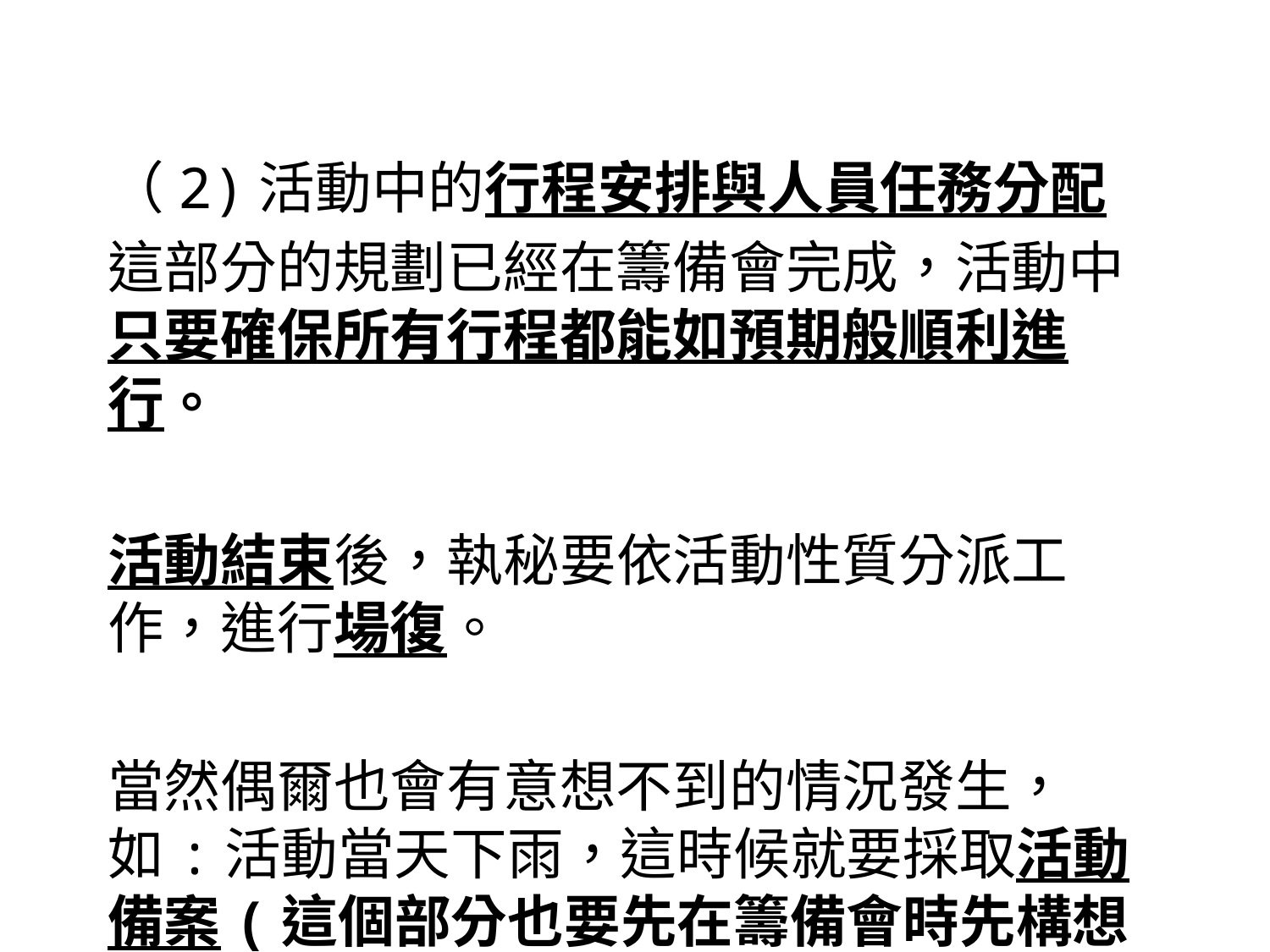

（2)活動中的行程安排與人員任務分配
這部分的規劃已經在籌備會完成，活動中只要確保所有行程都能如預期般順利進行。

活動結束後，執秘要依活動性質分派工作，進行場復。

當然偶爾也會有意想不到的情況發生，如:活動當天下雨，這時候就要採取活動備案(這個部分也要先在籌備會時先構想好)